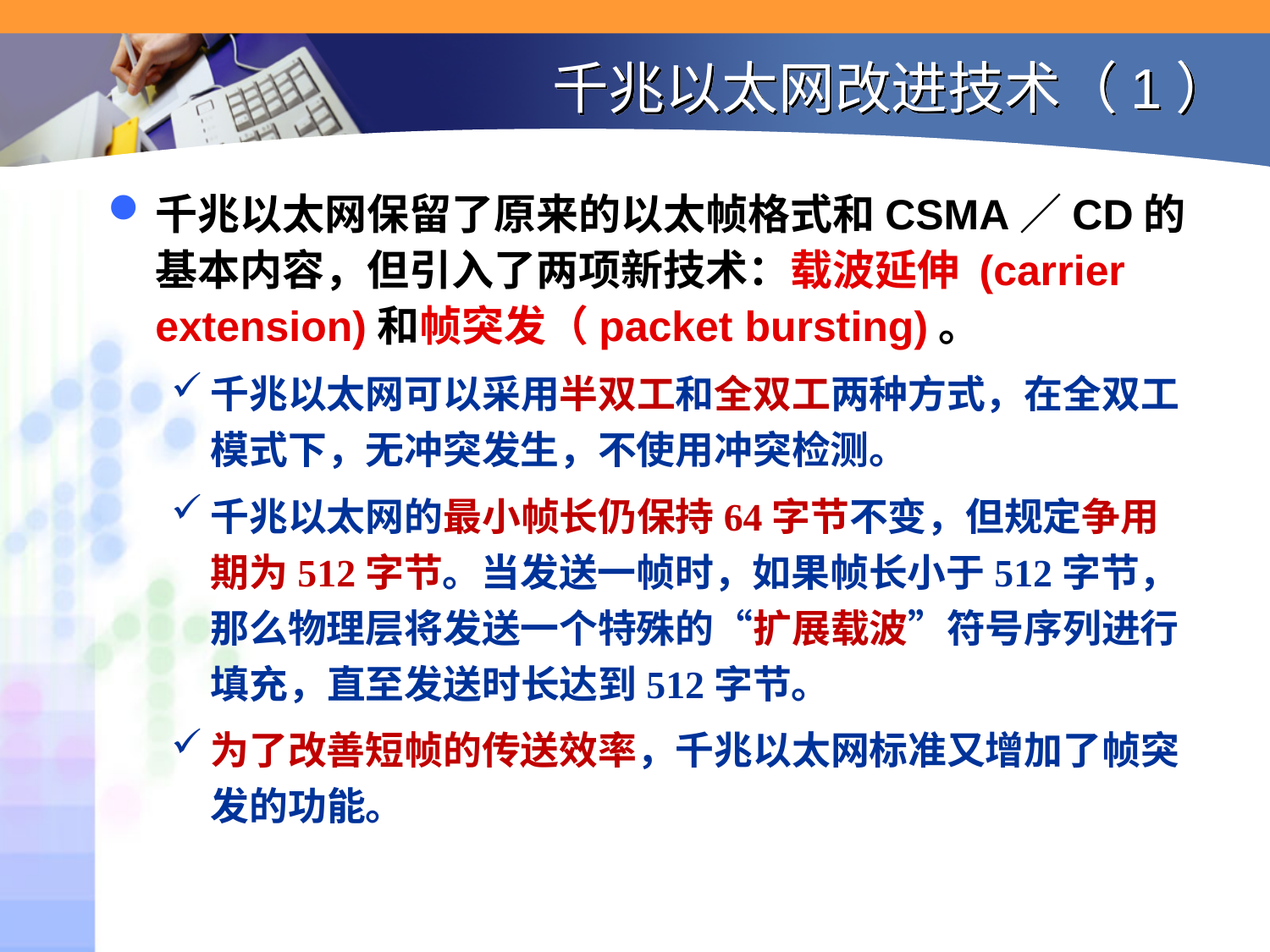

# 千兆以太网改进技术（1）
千兆以太网保留了原来的以太帧格式和CSMA／CD的基本内容，但引入了两项新技术：载波延伸 (carrier extension)和帧突发（packet bursting)。
千兆以太网可以采用半双工和全双工两种方式，在全双工模式下，无冲突发生，不使用冲突检测。
千兆以太网的最小帧长仍保持64字节不变，但规定争用期为512字节。当发送一帧时，如果帧长小于512字节，那么物理层将发送一个特殊的“扩展载波”符号序列进行填充，直至发送时长达到512字节。
为了改善短帧的传送效率，千兆以太网标准又增加了帧突发的功能。